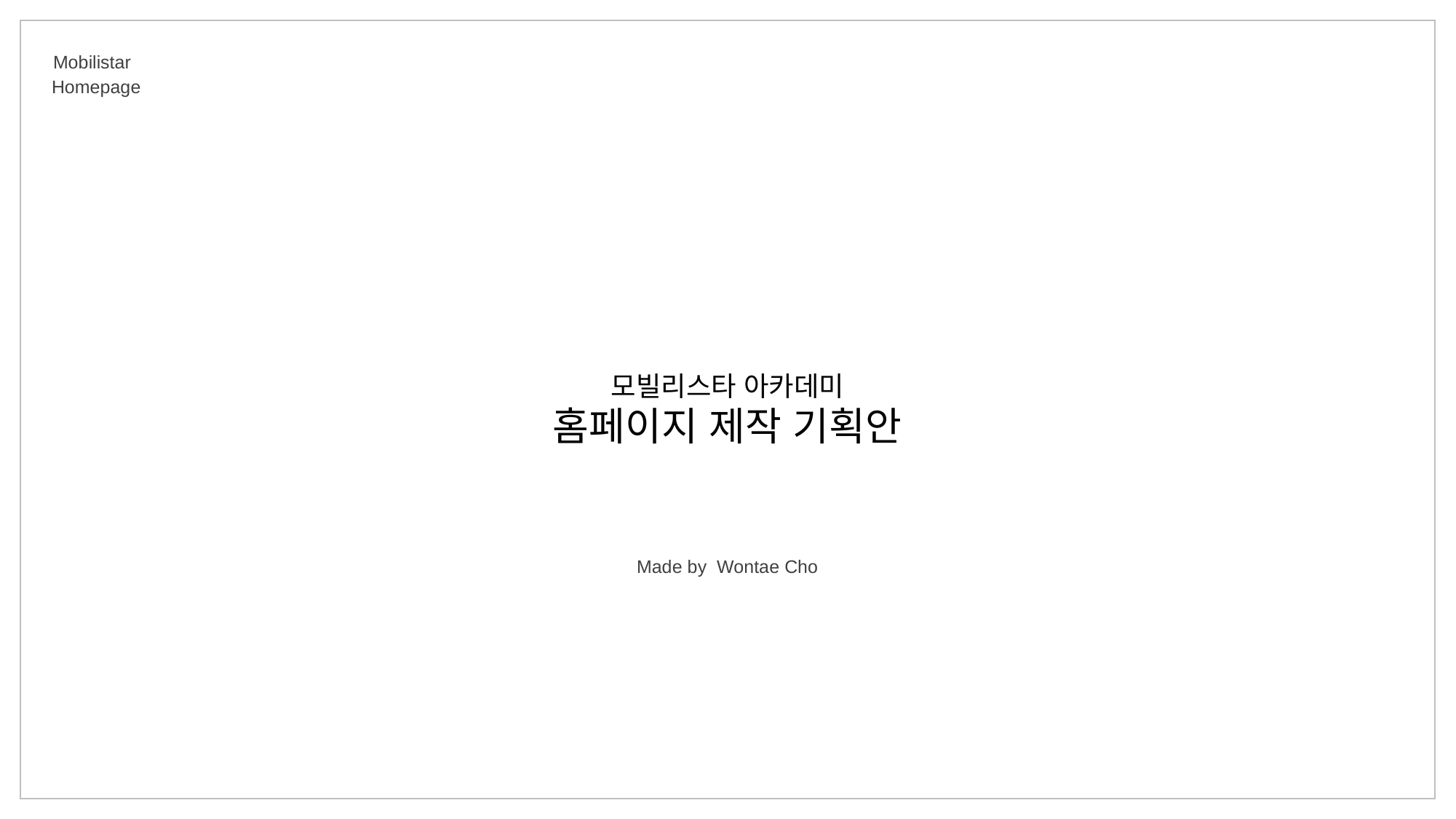

Mobilistar
Homepage
모빌리스타 아카데미
홈페이지 제작 기획안
Made by  Wontae Cho